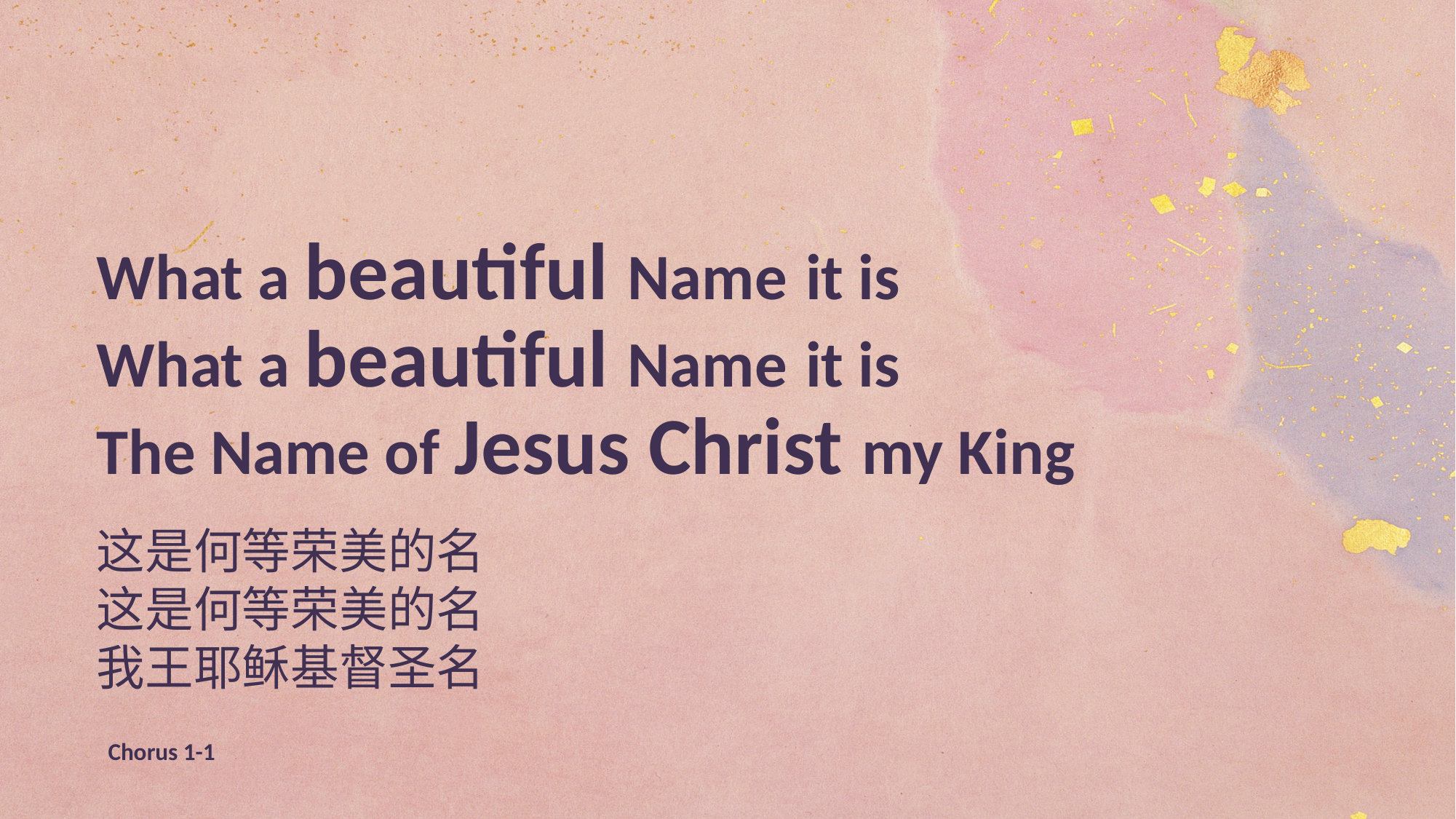

What a beautiful Name it is
What a beautiful Name it is
The Name of Jesus Christ my King

这是何等荣美的名
这是何等荣美的名
我王耶稣基督圣名
Chorus 1-1